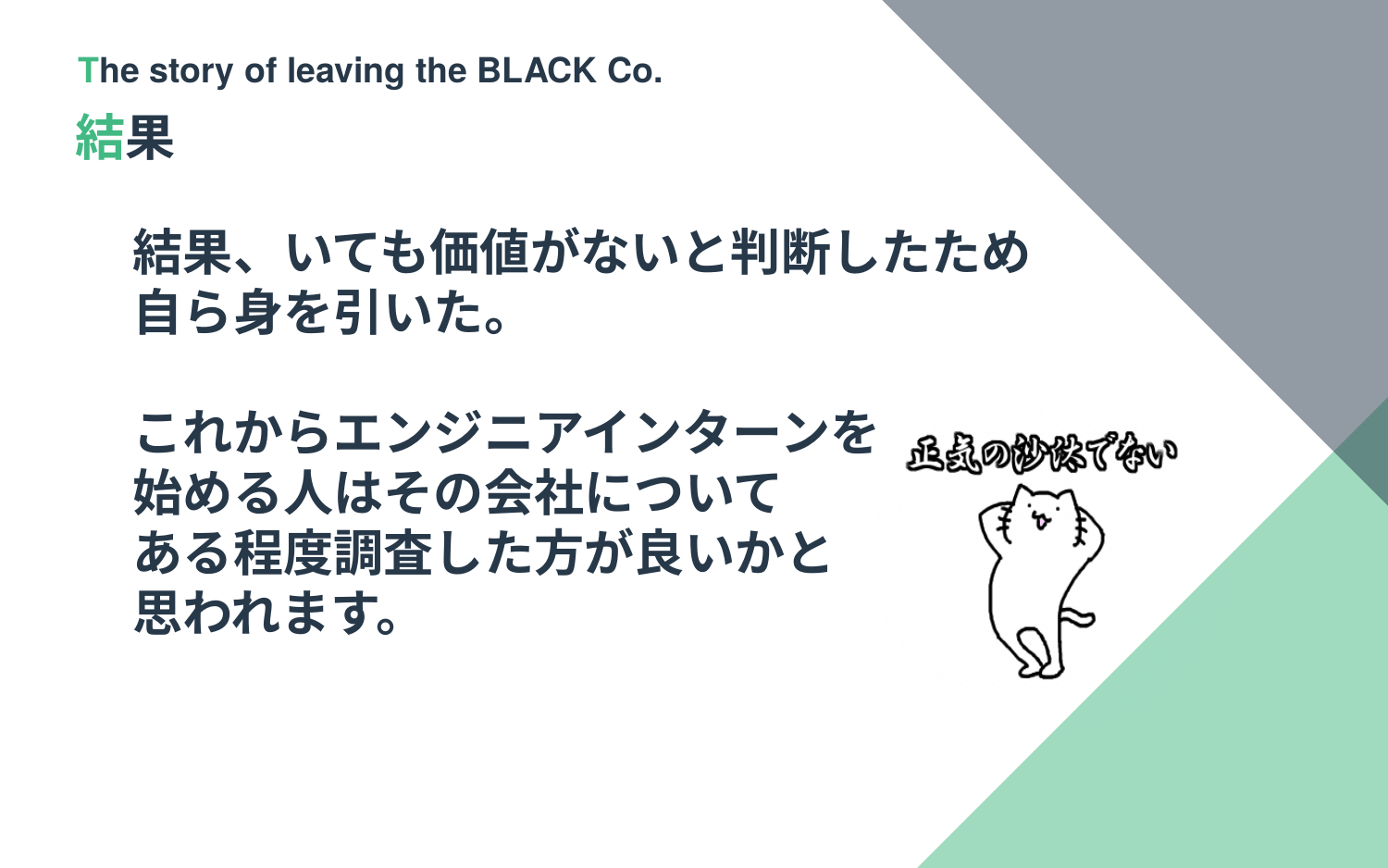

The story of leaving the BLACK Co.
結果
結果、いても価値がないと判断したため
自ら身を引いた。

これからエンジニアインターンを
始める人はその会社について
ある程度調査した方が良いかと
思われます。